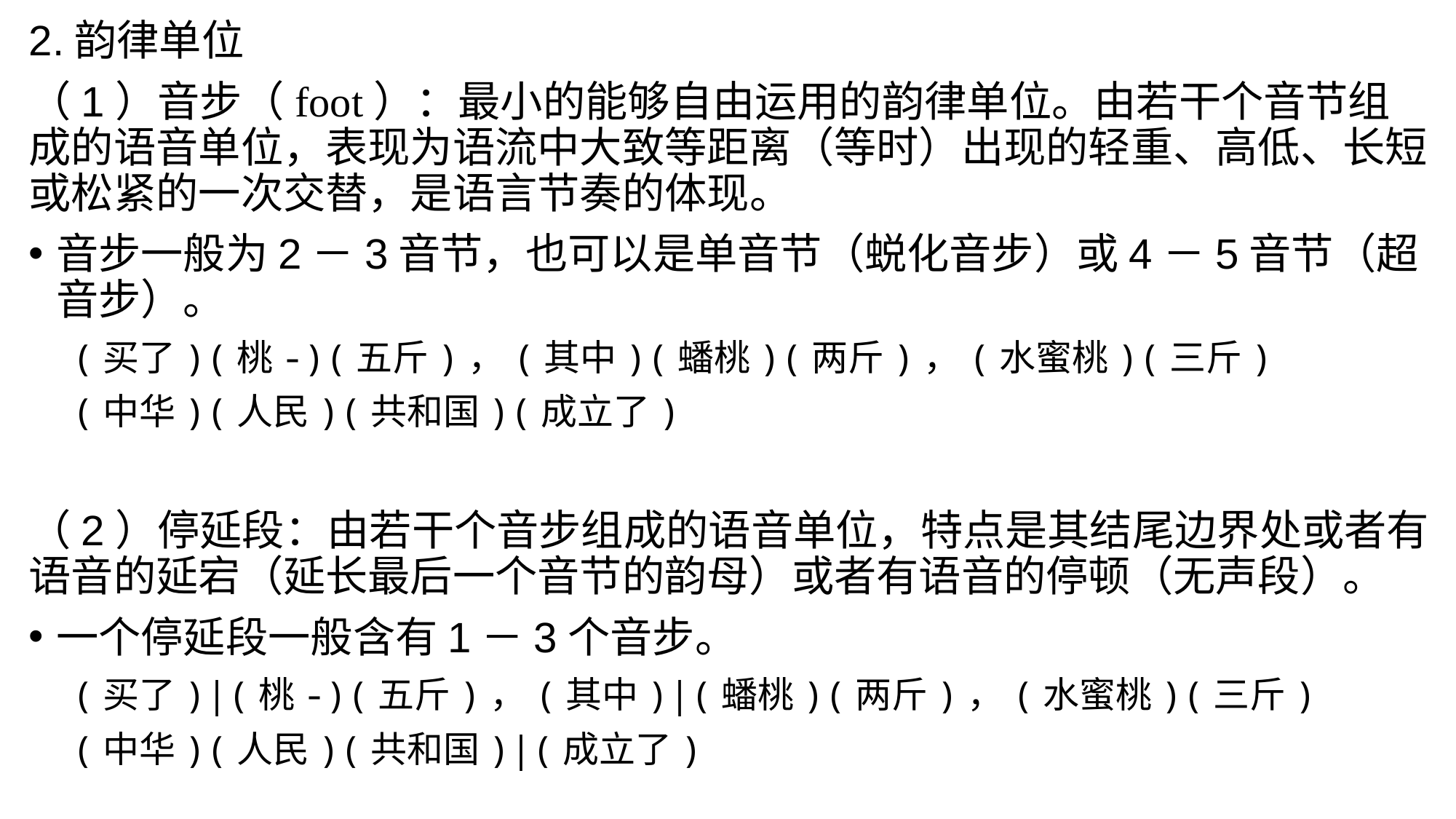

2.韵律单位
（1）音步（foot）：最小的能够自由运用的韵律单位。由若干个音节组成的语音单位，表现为语流中大致等距离（等时）出现的轻重、高低、长短或松紧的一次交替，是语言节奏的体现。
音步一般为2－3音节，也可以是单音节（蜕化音步）或4－5音节（超音步）。
  (买了)(桃-)(五斤)，(其中)(蟠桃)(两斤)，(水蜜桃)(三斤)
  (中华)(人民)(共和国)(成立了)

（2）停延段：由若干个音步组成的语音单位，特点是其结尾边界处或者有语音的延宕（延长最后一个音节的韵母）或者有语音的停顿（无声段）。
一个停延段一般含有1－3个音步。
  (买了)|(桃-)(五斤)，(其中)|(蟠桃)(两斤)，(水蜜桃)(三斤)
  (中华)(人民)(共和国)|(成立了)